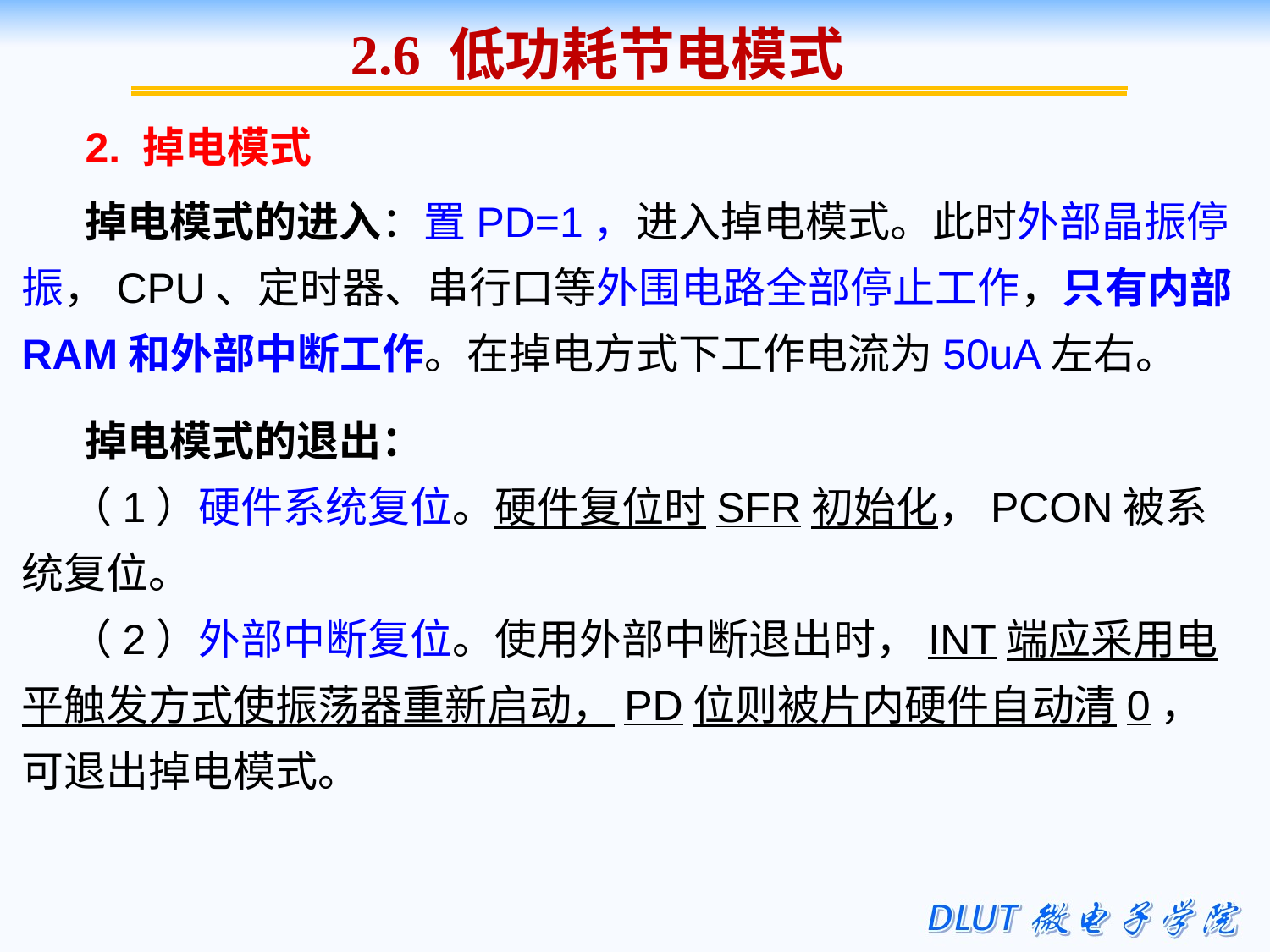

2.6 低功耗节电模式

2. 掉电模式
掉电模式的进入：置PD=1，进入掉电模式。此时外部晶振停振，CPU、定时器、串行口等外围电路全部停止工作，只有内部RAM和外部中断工作。在掉电方式下工作电流为50uA左右。
掉电模式的退出：
    （1）硬件系统复位。硬件复位时SFR初始化，PCON被系统复位。
    （2）外部中断复位。使用外部中断退出时，INT端应采用电平触发方式使振荡器重新启动，PD位则被片内硬件自动清0，可退出掉电模式。